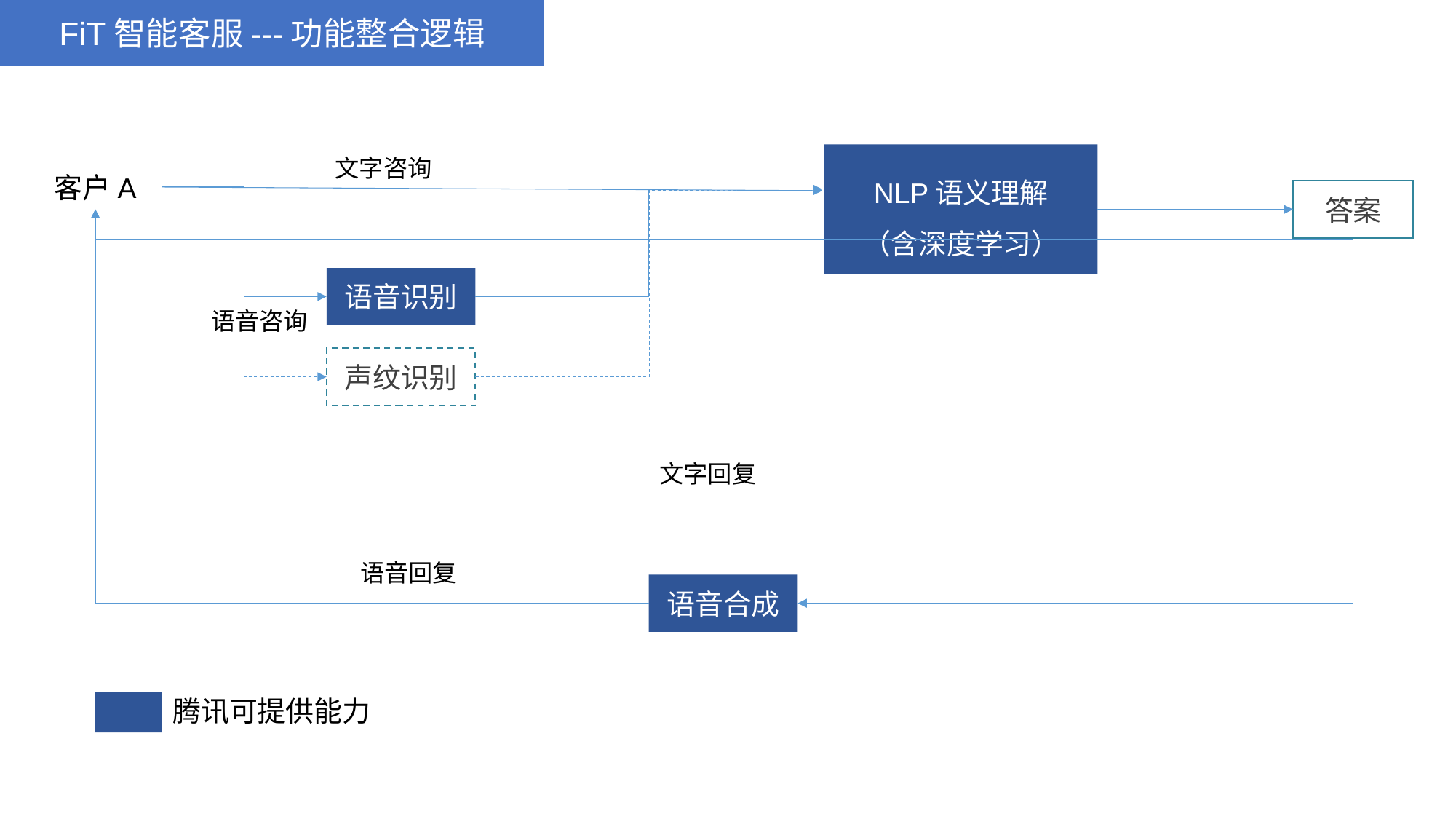

FiT智能客服---功能整合逻辑
NLP语义理解
（含深度学习）
文字咨询
客户A
答案
语音识别
语音咨询
声纹识别
文字回复
语音回复
语音合成
腾讯可提供能力